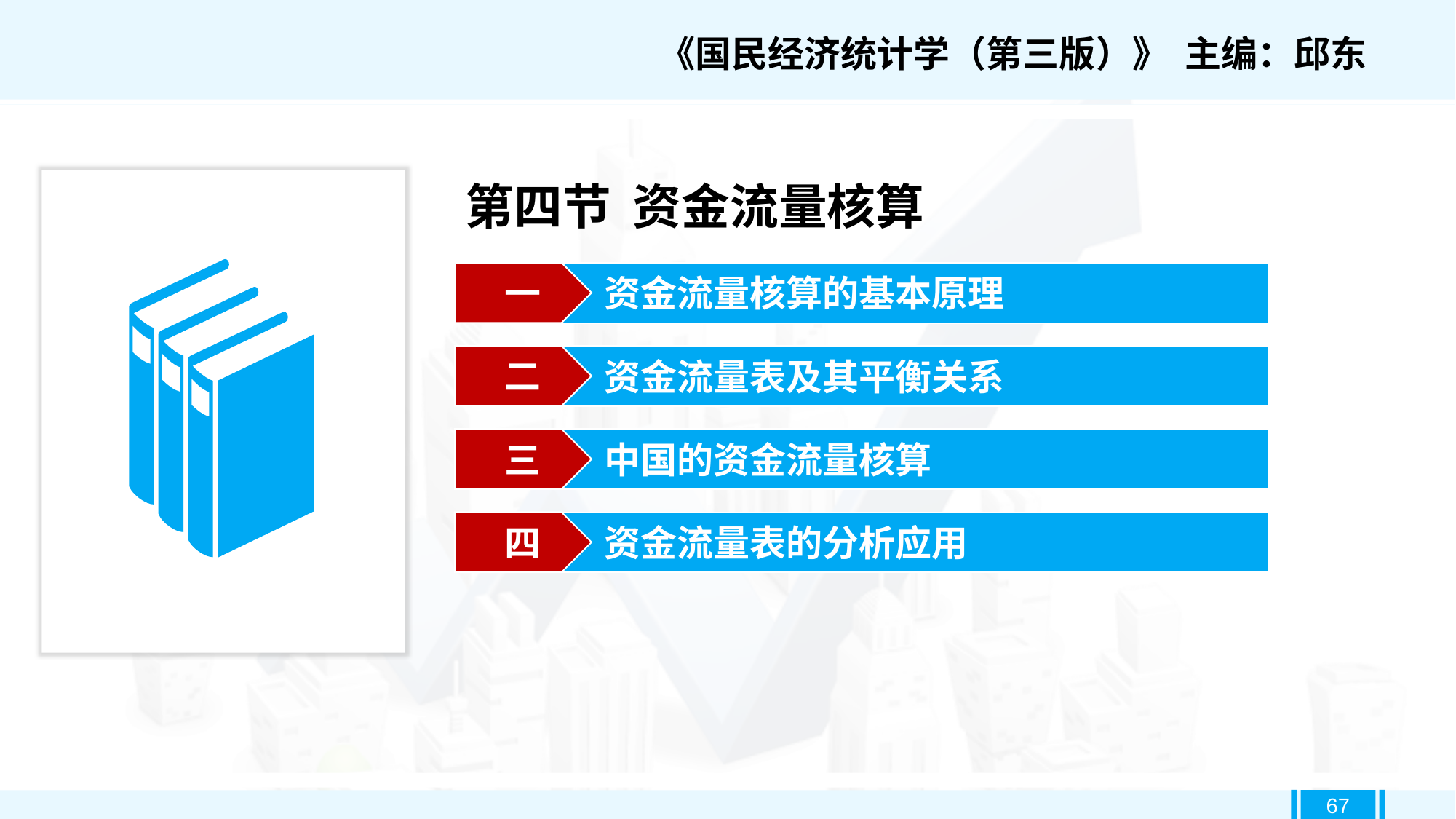

《国民经济统计学（第三版）》  主编：邱东

第四节  资金流量核算

一

资金流量核算的基本原理

二

资金流量表及其平衡关系

三

中国的资金流量核算

四

资金流量表的分析应用
67